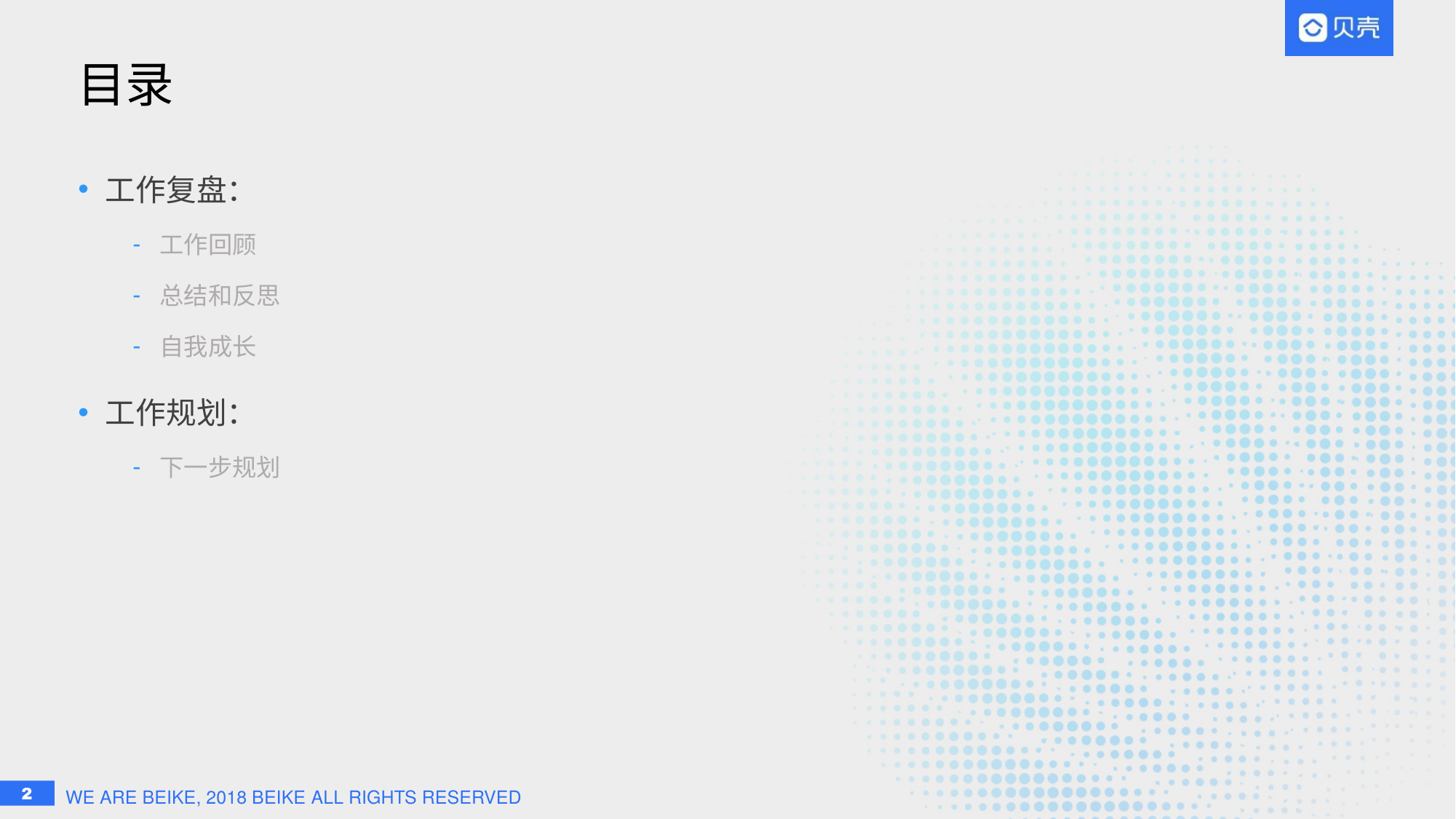

# 目录
工作复盘：
工作回顾
总结和反思
自我成长
工作规划：
下一步规划